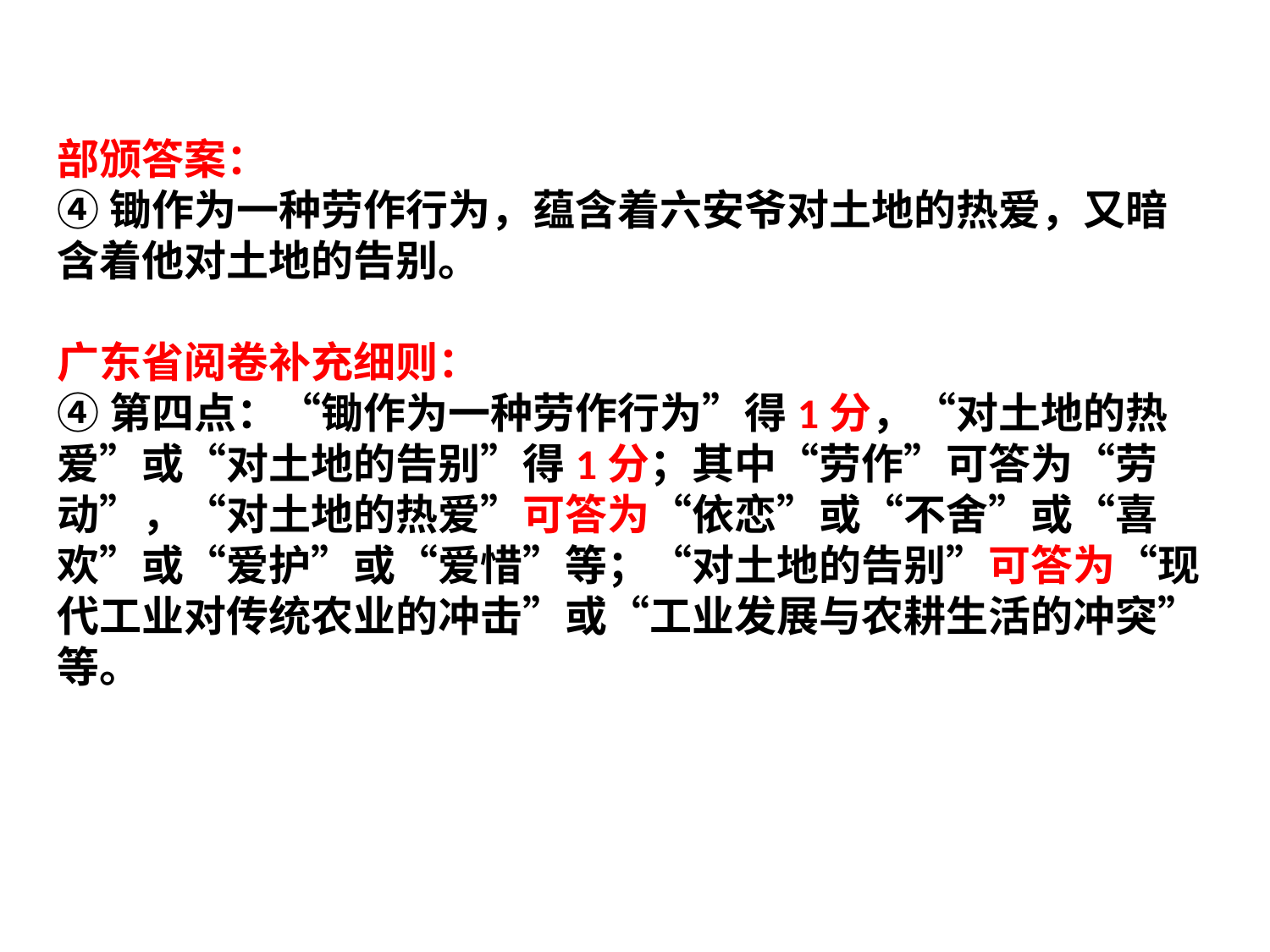

部颁答案：
④锄作为一种劳作行为，蕴含着六安爷对土地的热爱，又暗含着他对土地的告别。

广东省阅卷补充细则：
④第四点：“锄作为一种劳作行为”得1分，“对土地的热爱”或“对土地的告别”得1分；其中“劳作”可答为“劳动”，“对土地的热爱”可答为“依恋”或“不舍”或“喜欢”或“爱护”或“爱惜”等；“对土地的告别”可答为“现代工业对传统农业的冲击”或“工业发展与农耕生活的冲突”等。